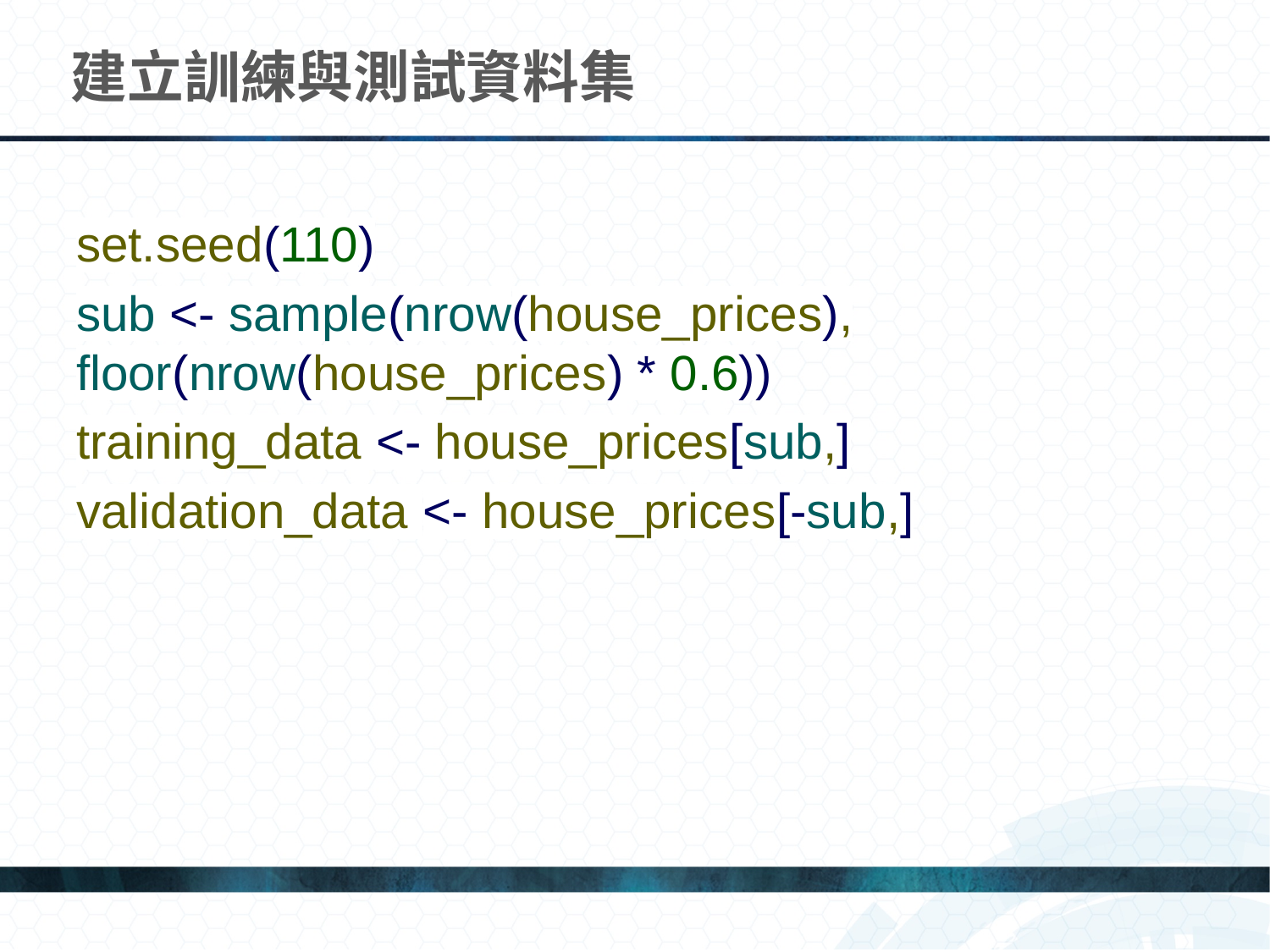

# 建立訓練與測試資料集
set.seed(110)
sub <- sample(nrow(house_prices), floor(nrow(house_prices) * 0.6))
training_data <- house_prices[sub,]
validation_data <- house_prices[-sub,]